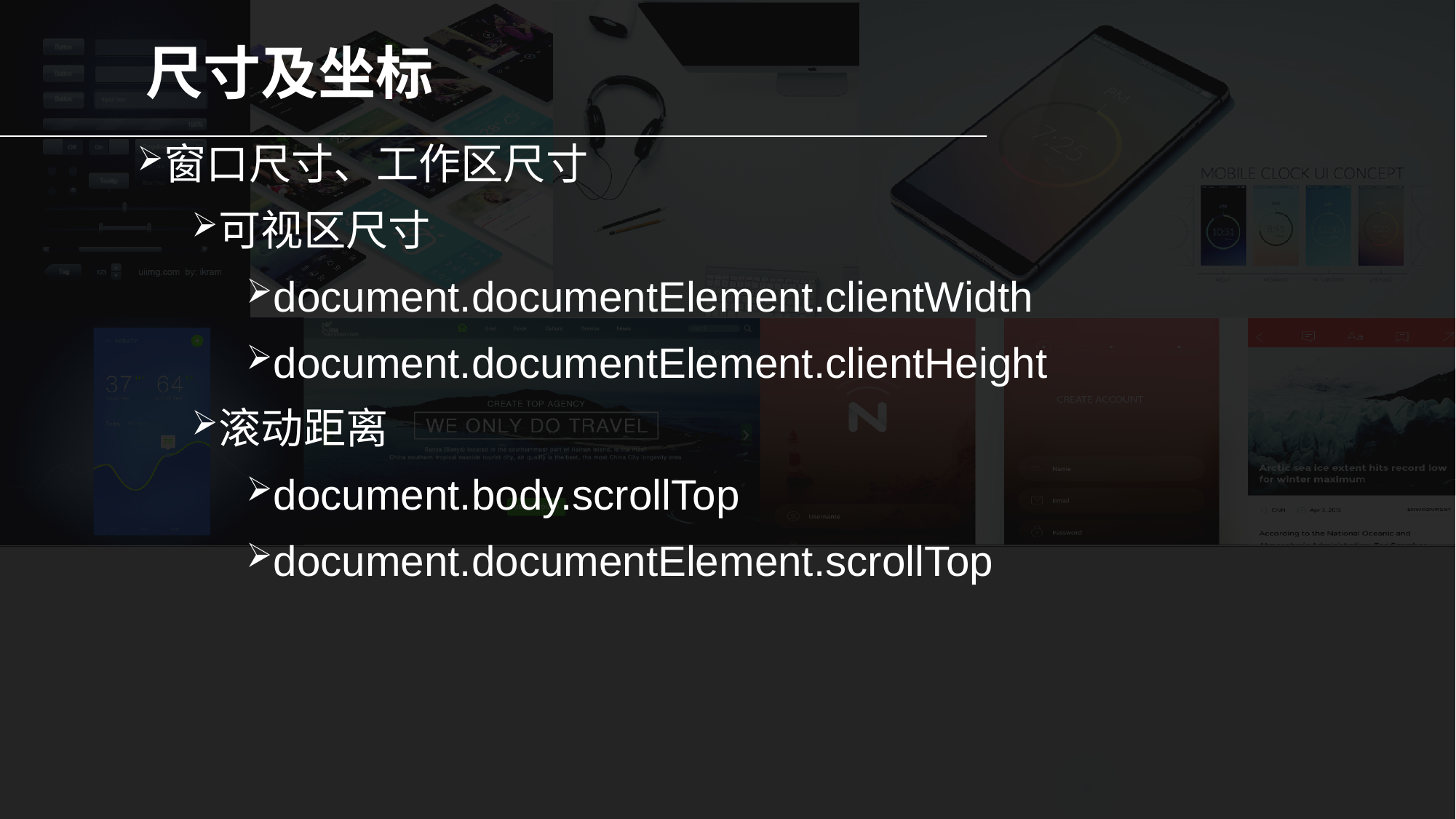

# 尺寸及坐标
窗口尺寸、工作区尺寸
可视区尺寸
document.documentElement.clientWidth
document.documentElement.clientHeight
滚动距离
document.body.scrollTop
document.documentElement.scrollTop